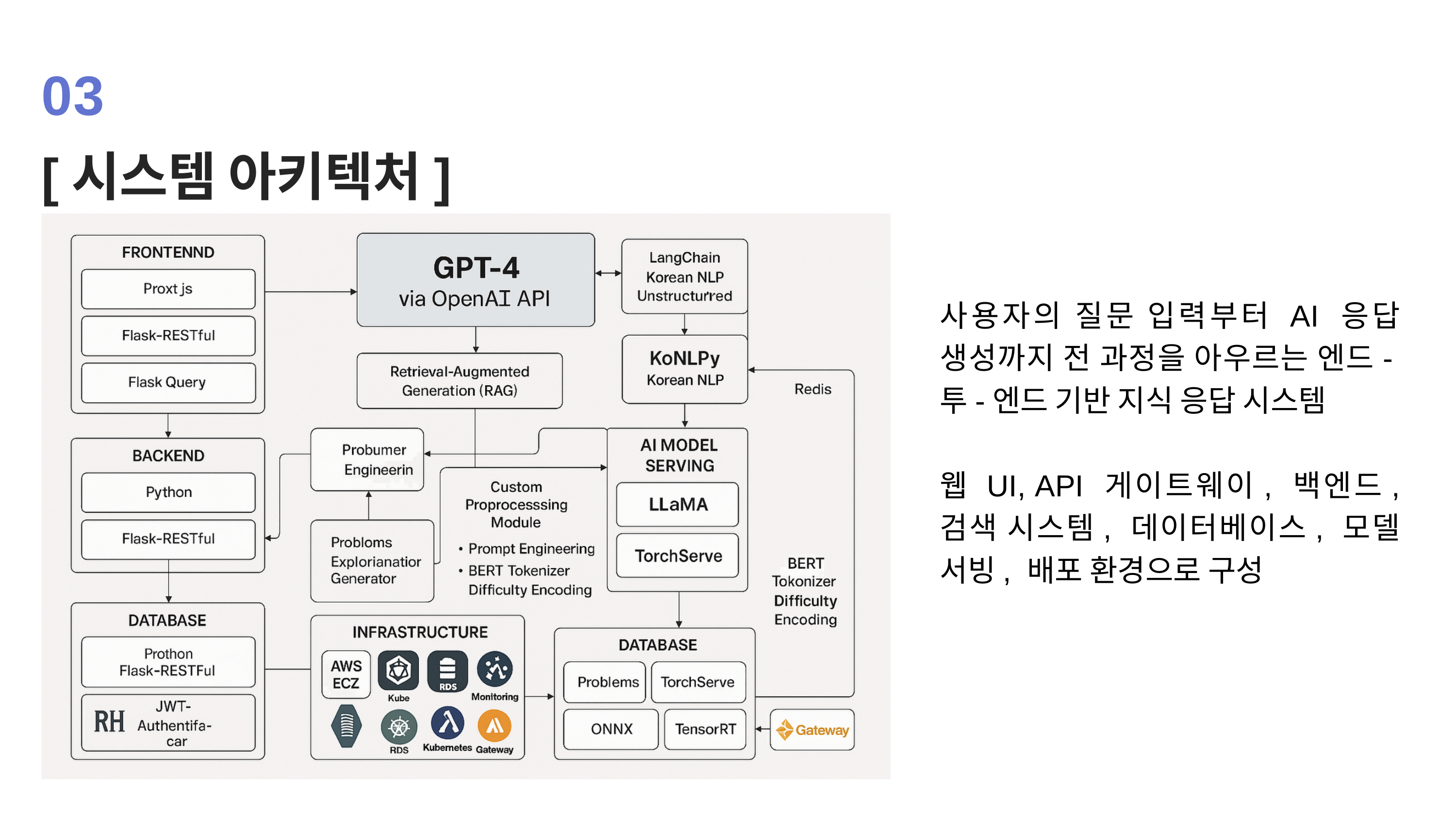

03
[시스템 아키텍처]

사용자의 질문 입력부터 AI 응답 생성까지 전 과정을 아우르는 엔드-투-엔드 기반 지식 응답 시스템

웹 UI, API 게이트웨이, 백엔드, 검색 시스템, 데이터베이스, 모델 서빙, 배포 환경으로 구성